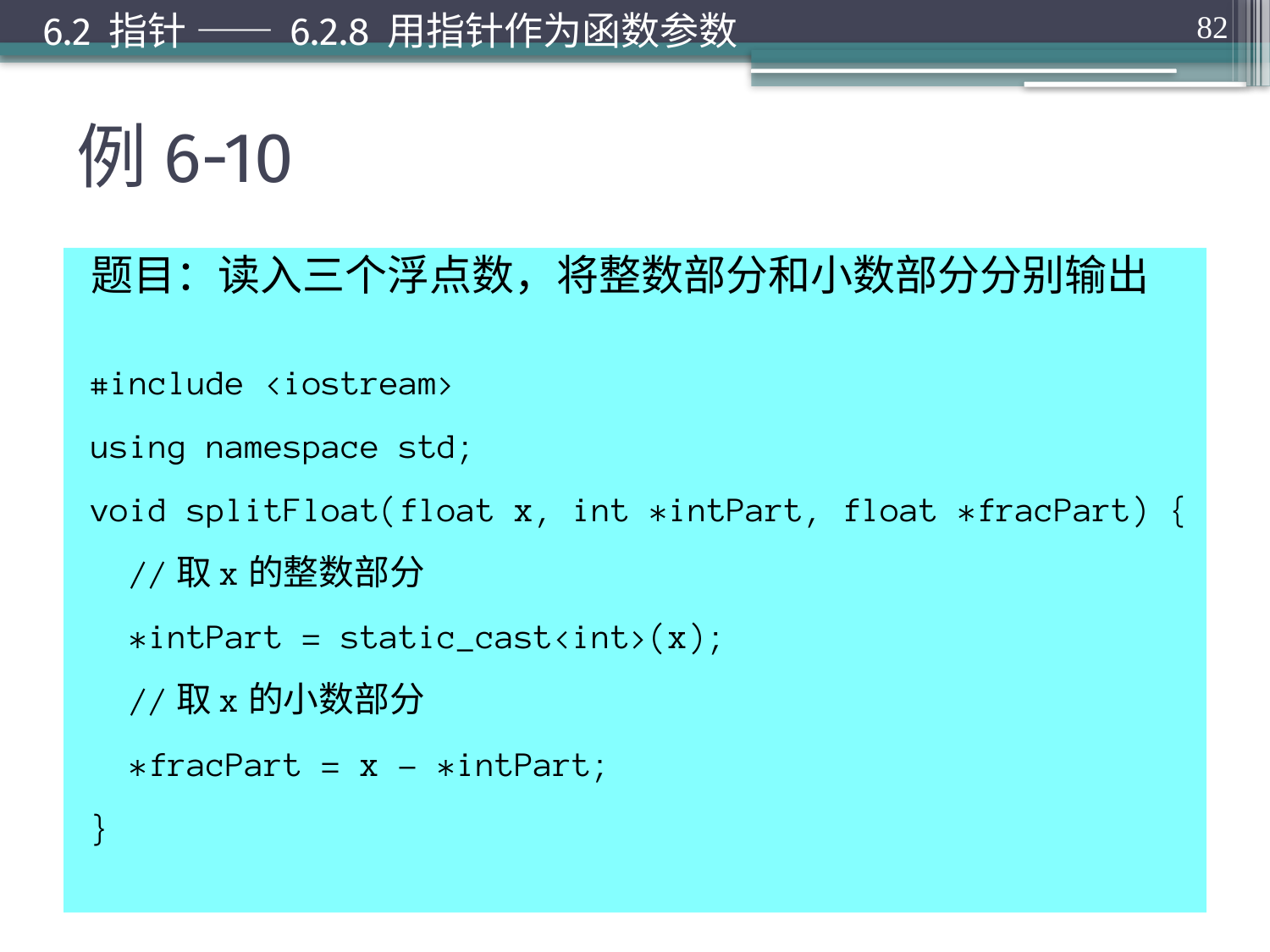

6.2 指针 —— 6.2.8 用指针作为函数参数
82
# 例6-10
题目：读入三个浮点数，将整数部分和小数部分分别输出

#include <iostream>
using namespace std;
void splitFloat(float x, int *intPart, float *fracPart) {
  //取x的整数部分
  *intPart = static_cast<int>(x);
  //取x的小数部分
  *fracPart = x - *intPart;
}